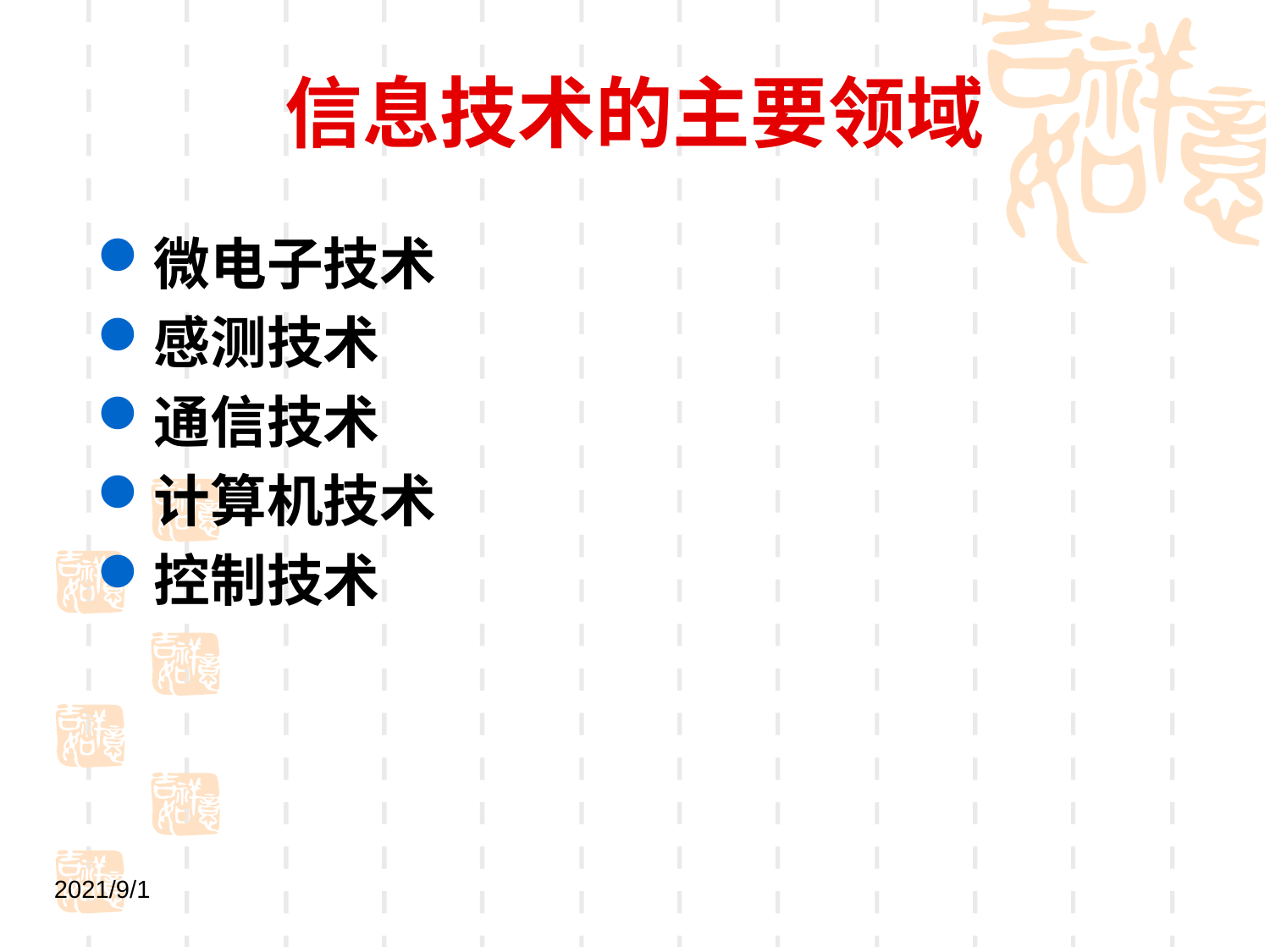

# 信息技术的主要领域
微电子技术
感测技术
通信技术
计算机技术
控制技术
2021/9/1